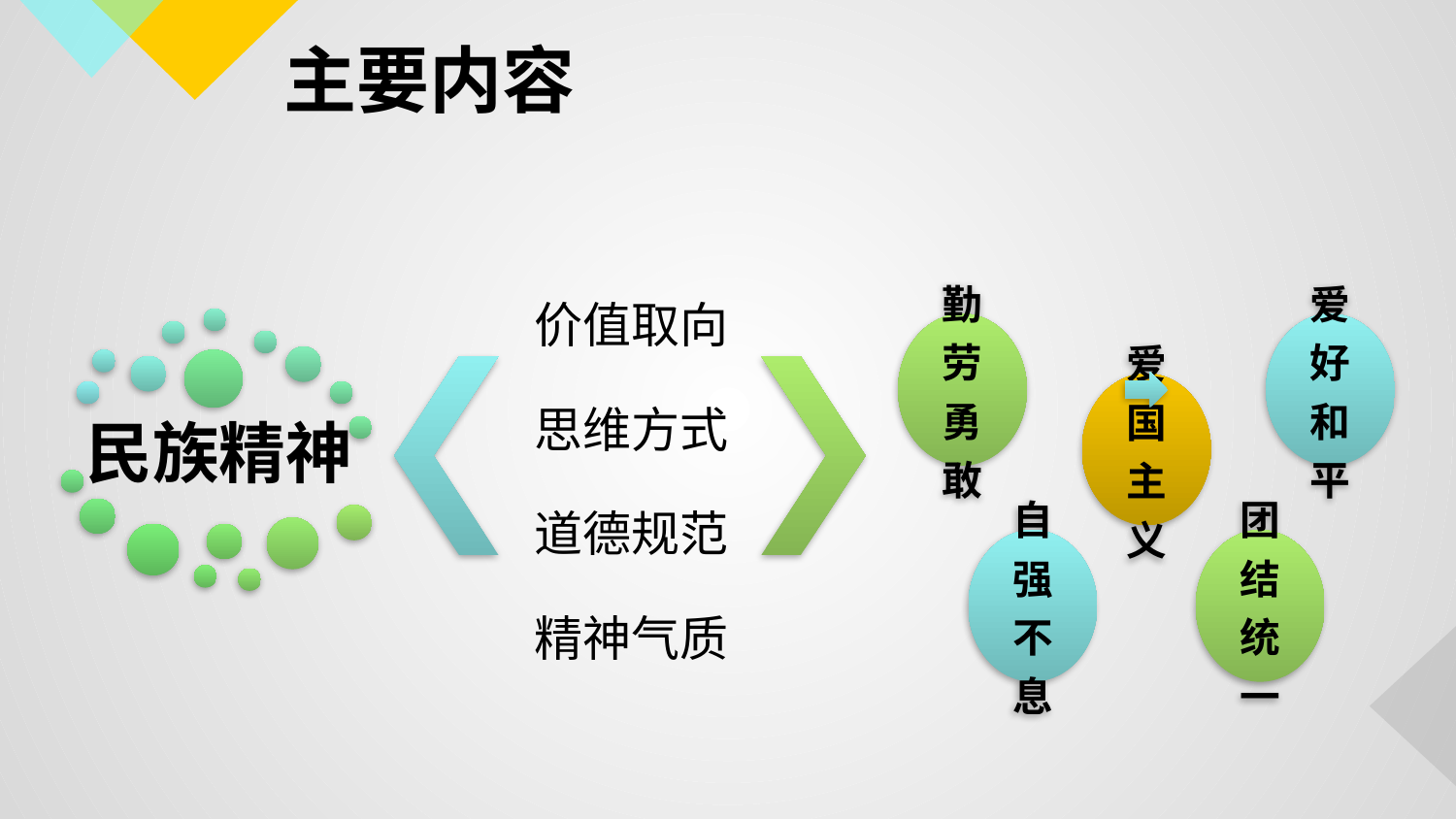

# 主要内容
爱国主义
爱好和平
团结统一
自强不息
勤劳勇敢
价值取向
思维方式
道德规范
精神气质

民族精神